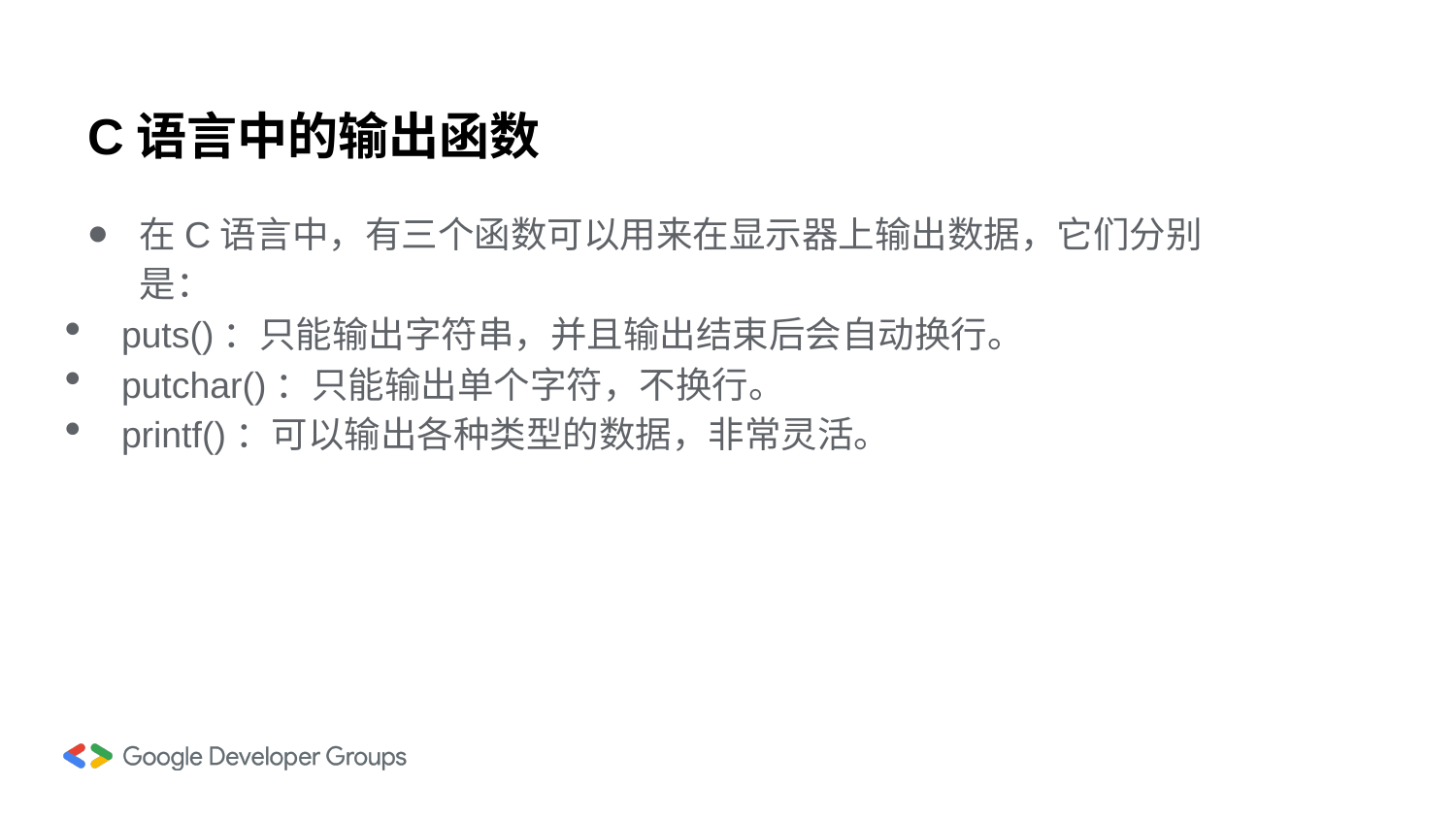

# C语言中的输出函数
在C语言中，有三个函数可以用来在显示器上输出数据，它们分别是：
puts()：只能输出字符串，并且输出结束后会自动换行。
putchar()：只能输出单个字符，不换行。
printf()：可以输出各种类型的数据，非常灵活。